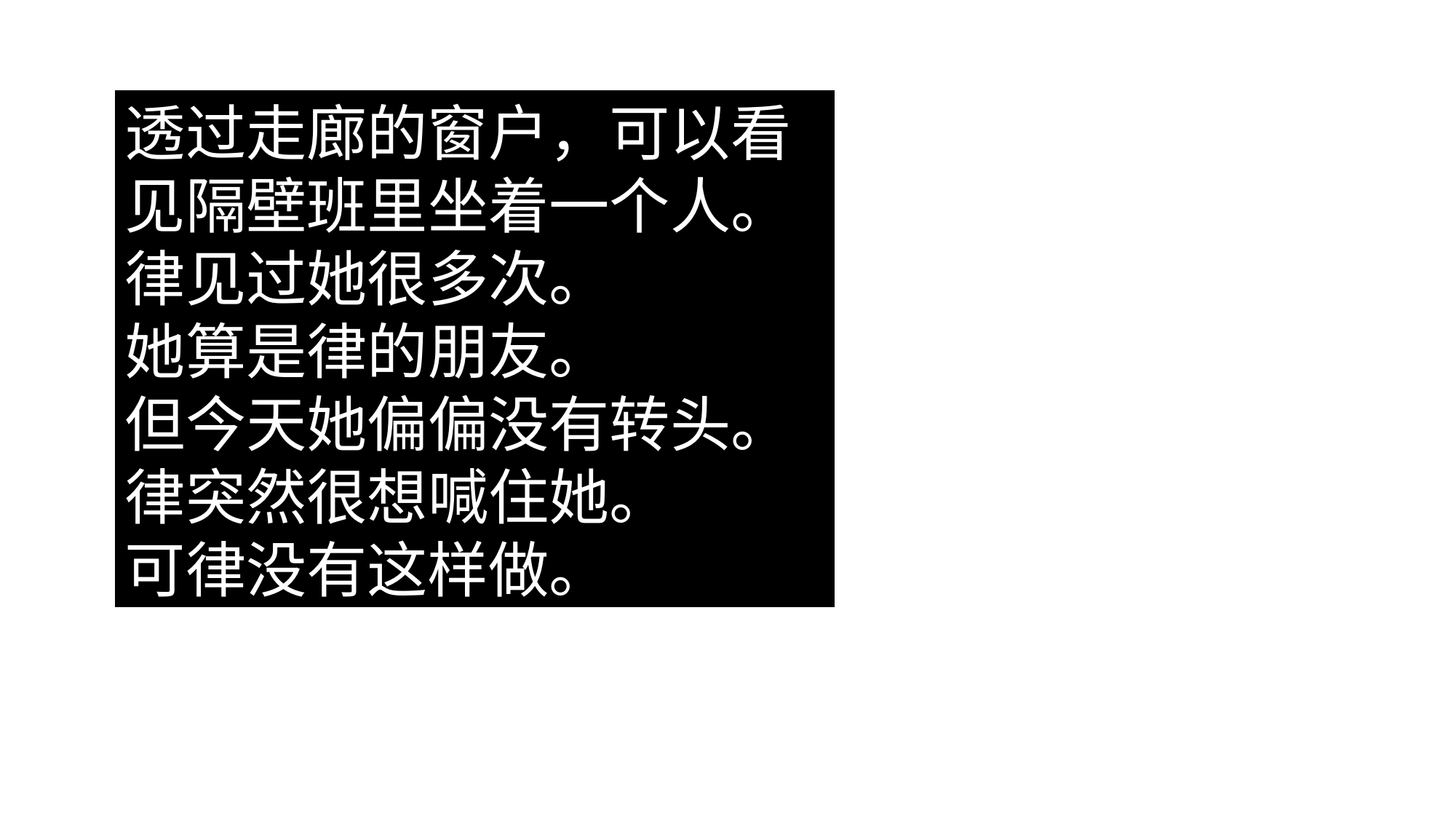

透过走廊的窗户，可以看见隔壁班里坐着一个人。
律见过她很多次。
她算是律的朋友。
但今天她偏偏没有转头。
律突然很想喊住她。
可律没有这样做。